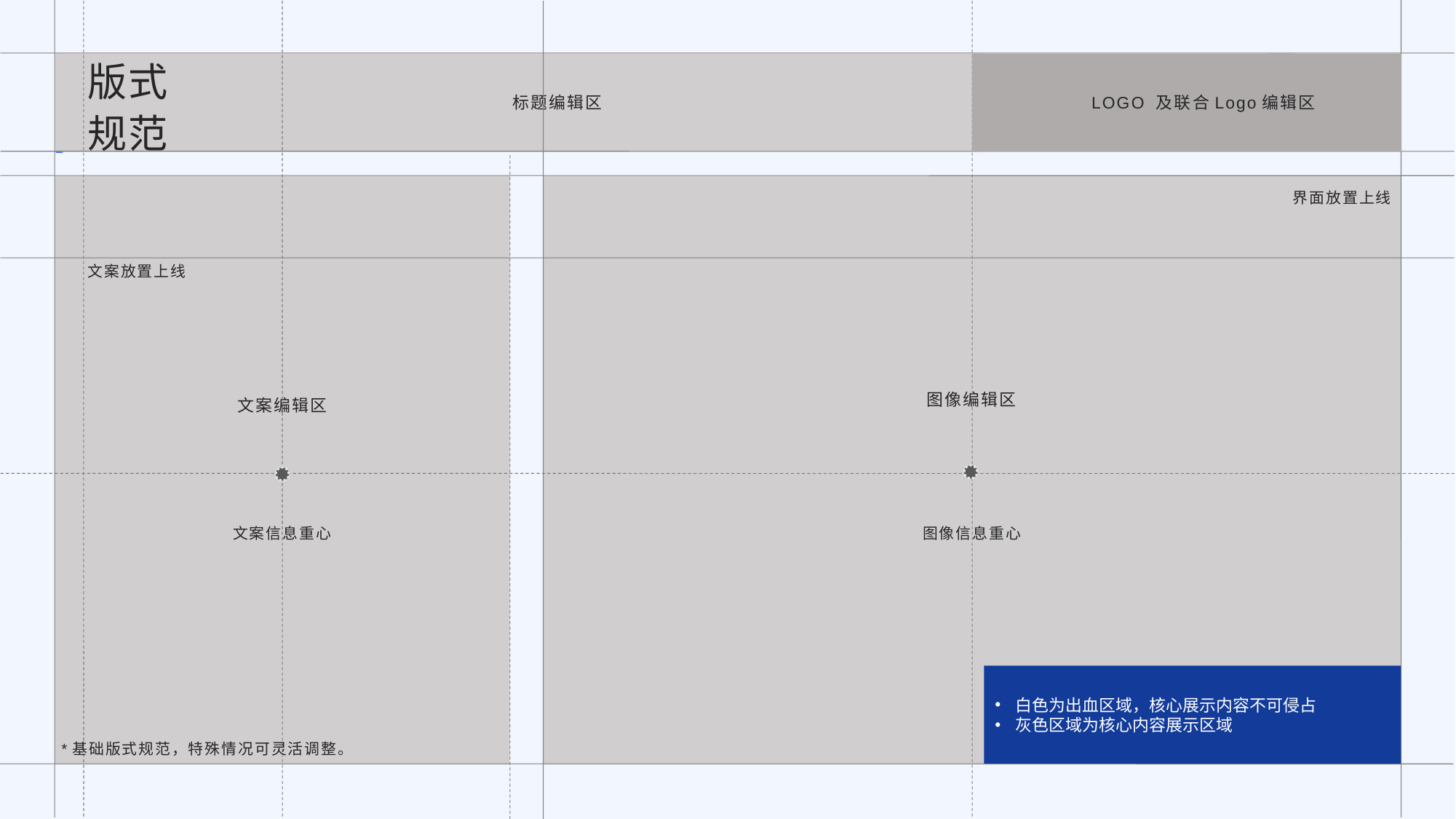

# 版式 规范

LOGO 及联合Logo编辑区
标题编辑区

界面放置上线
文案放置上线

图像编辑区
文案编辑区

文案信息重心
图像信息重心
白色为出血区域，核心展示内容不可侵占
灰色区域为核心内容展示区域
*基础版式规范，特殊情况可灵活调整。